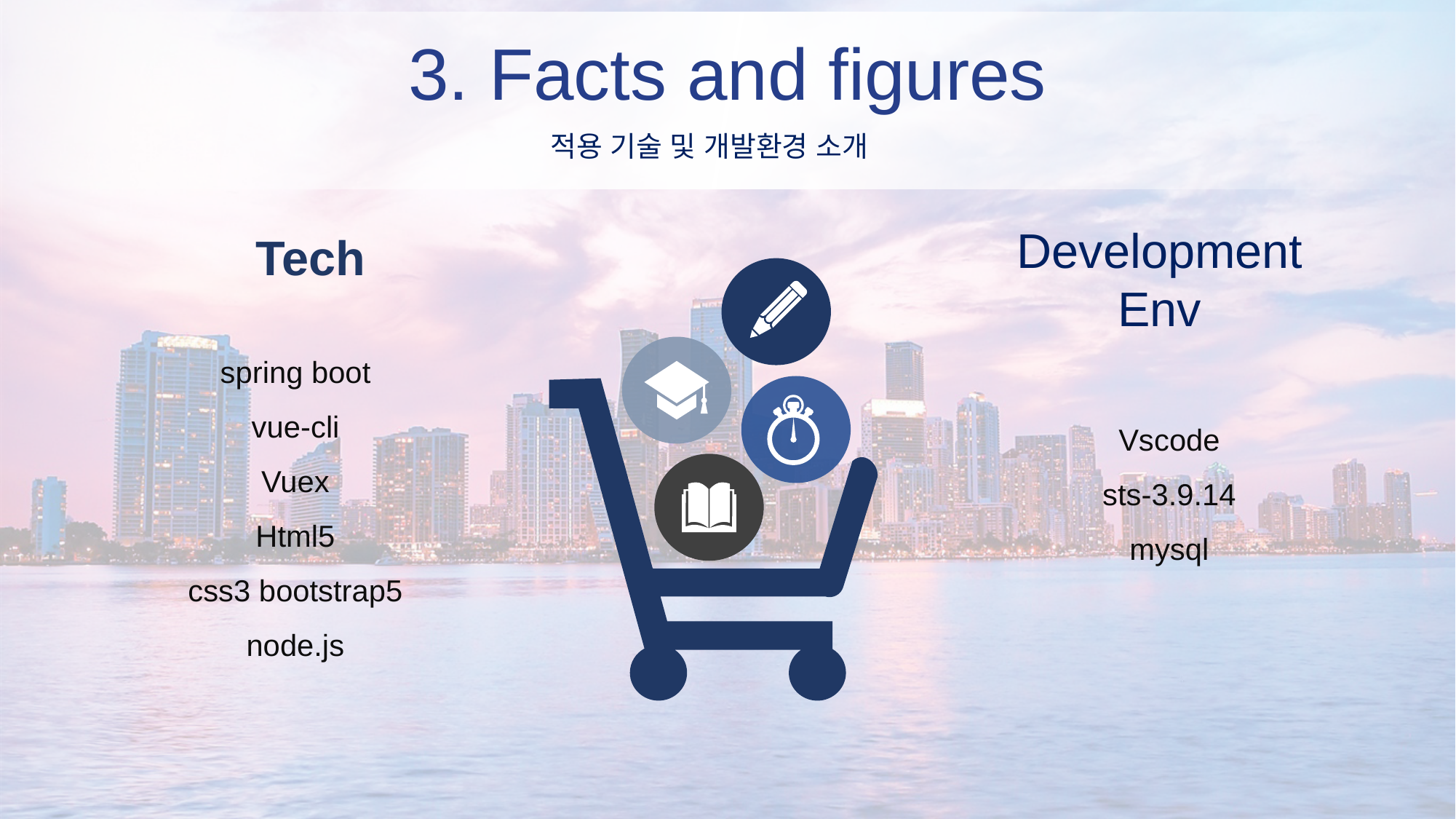

3. Facts and figures
적용 기술 및 개발환경 소개
Development Env
Vscode
sts-3.9.14 mysql
Tech

spring boot
vue-cli
Vuex
Html5
css3 bootstrap5 node.js